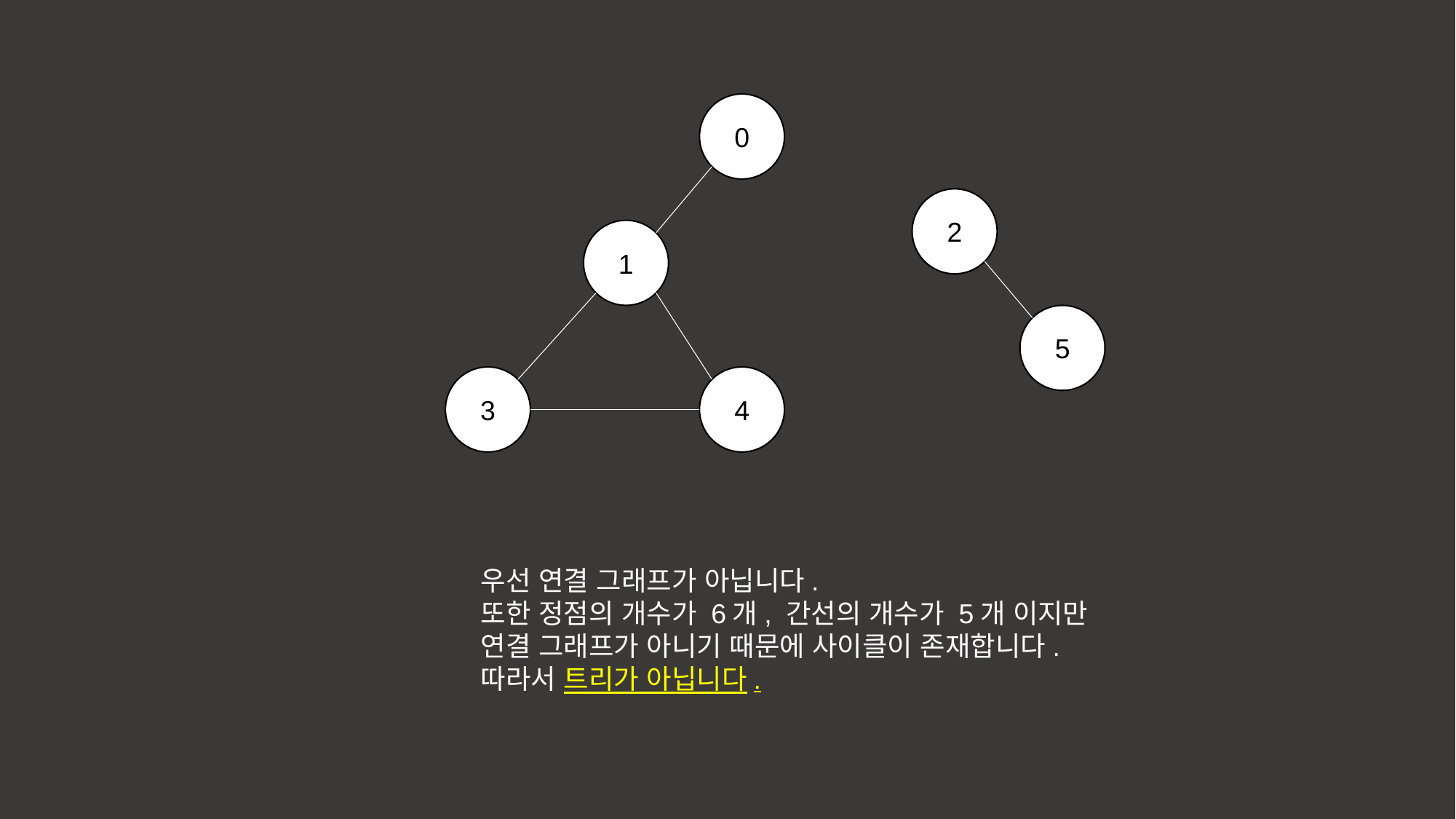

0
2
1
5
3
4
우선 연결 그래프가 아닙니다.
또한 정점의 개수가 6개, 간선의 개수가 5개 이지만
연결 그래프가 아니기 때문에 사이클이 존재합니다.
따라서 트리가 아닙니다.